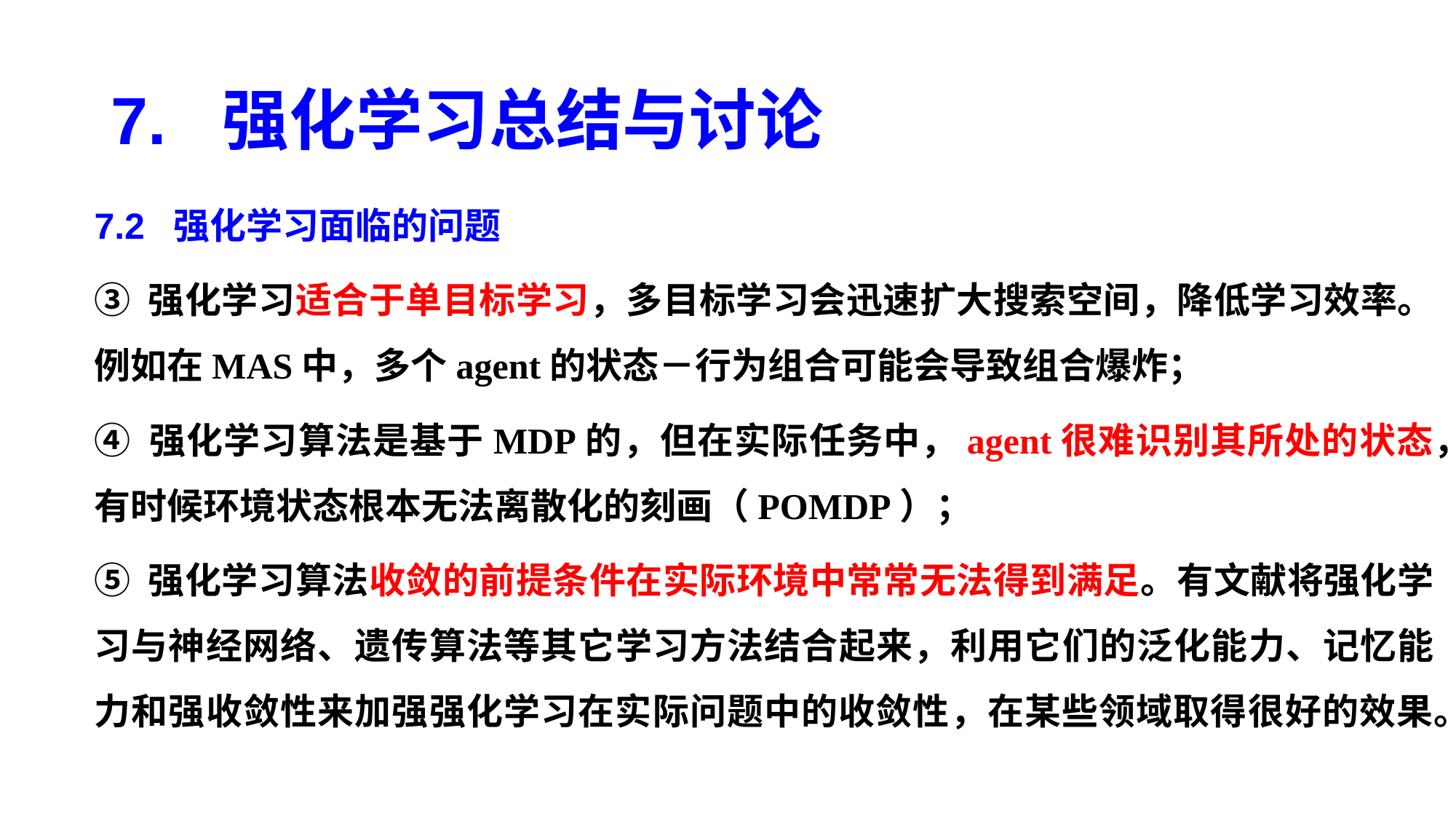

# 7. 强化学习总结与讨论
7.2  强化学习面临的问题
③ 强化学习适合于单目标学习，多目标学习会迅速扩大搜索空间，降低学习效率。例如在MAS中，多个agent的状态－行为组合可能会导致组合爆炸；
④ 强化学习算法是基于MDP的，但在实际任务中，agent很难识别其所处的状态，有时候环境状态根本无法离散化的刻画（POMDP）；
⑤ 强化学习算法收敛的前提条件在实际环境中常常无法得到满足。有文献将强化学习与神经网络、遗传算法等其它学习方法结合起来，利用它们的泛化能力、记忆能力和强收敛性来加强强化学习在实际问题中的收敛性，在某些领域取得很好的效果。